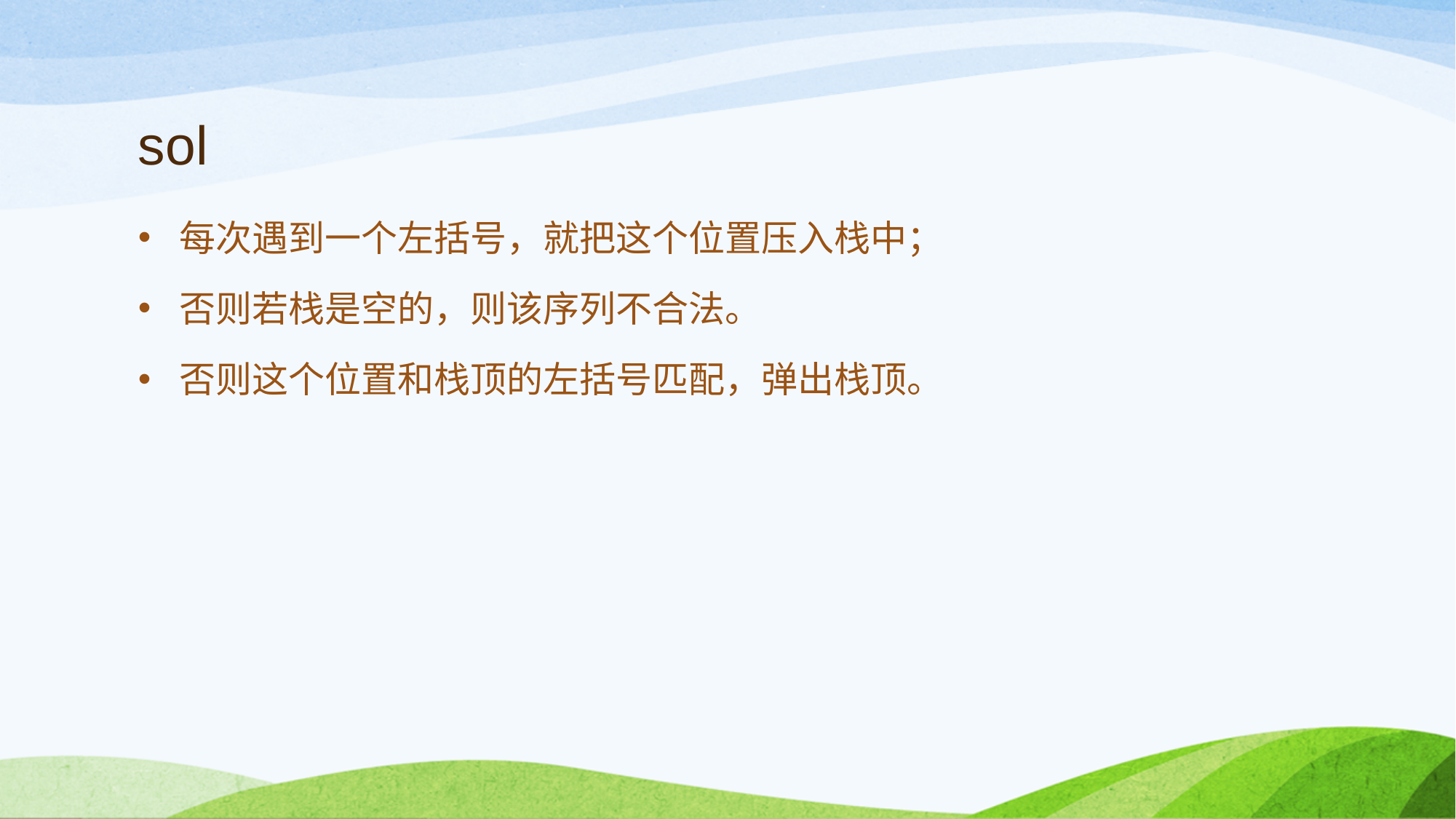

# sol
每次遇到一个左括号，就把这个位置压入栈中；
否则若栈是空的，则该序列不合法。
否则这个位置和栈顶的左括号匹配，弹出栈顶。